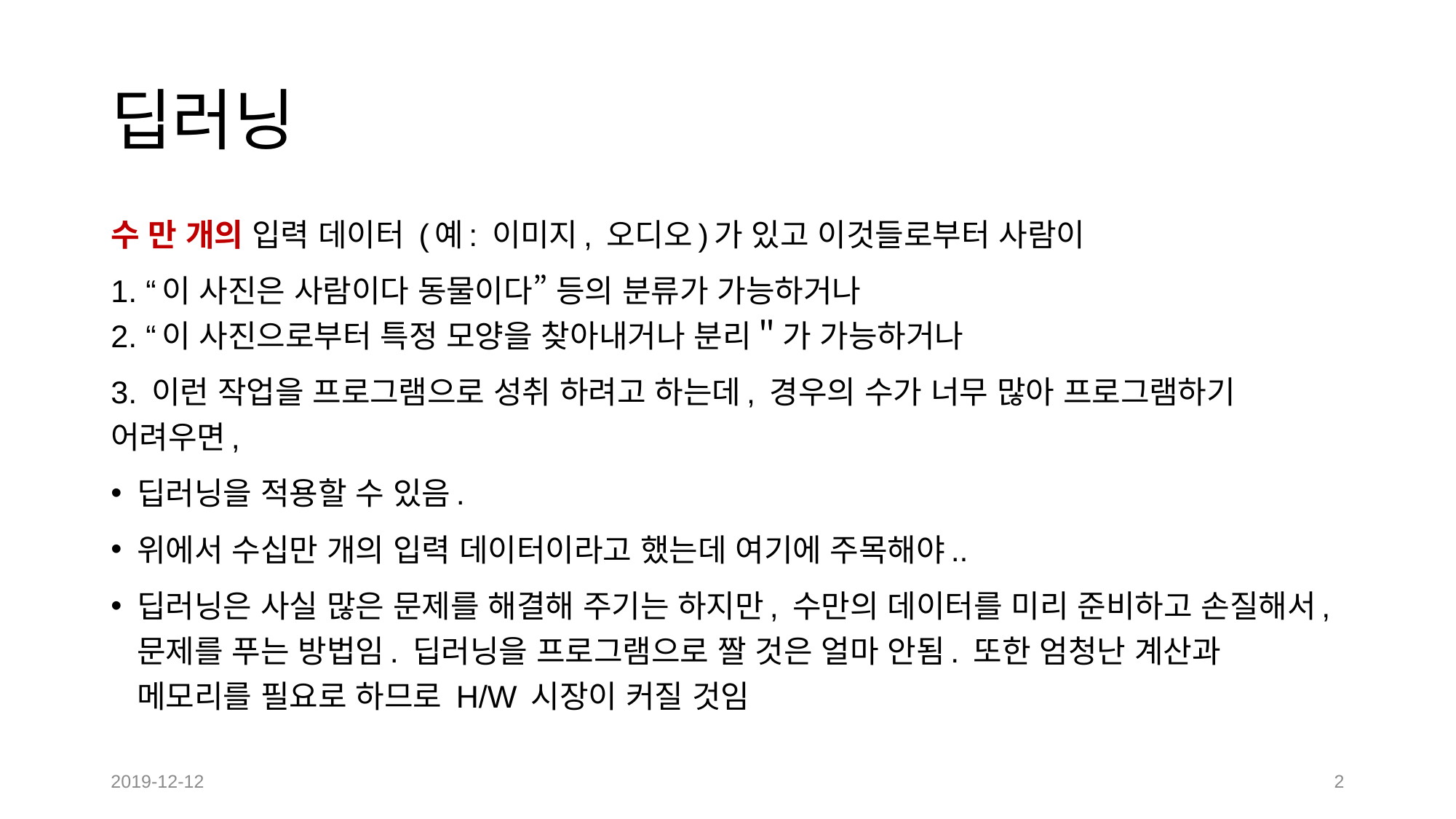

# 딥러닝
수 만 개의 입력 데이터 (예: 이미지, 오디오)가 있고 이것들로부터 사람이
1. “이 사진은 사람이다 동물이다” 등의 분류가 가능하거나
2. “이 사진으로부터 특정 모양을 찾아내거나 분리＂가 가능하거나
3. 이런 작업을 프로그램으로 성취 하려고 하는데, 경우의 수가 너무 많아 프로그램하기 어려우면,
딥러닝을 적용할 수 있음.
위에서 수십만 개의 입력 데이터이라고 했는데 여기에 주목해야..
딥러닝은 사실 많은 문제를 해결해 주기는 하지만, 수만의 데이터를 미리 준비하고 손질해서, 문제를 푸는 방법임. 딥러닝을 프로그램으로 짤 것은 얼마 안됨. 또한 엄청난 계산과 메모리를 필요로 하므로 H/W 시장이 커질 것임

2019-12-12
2